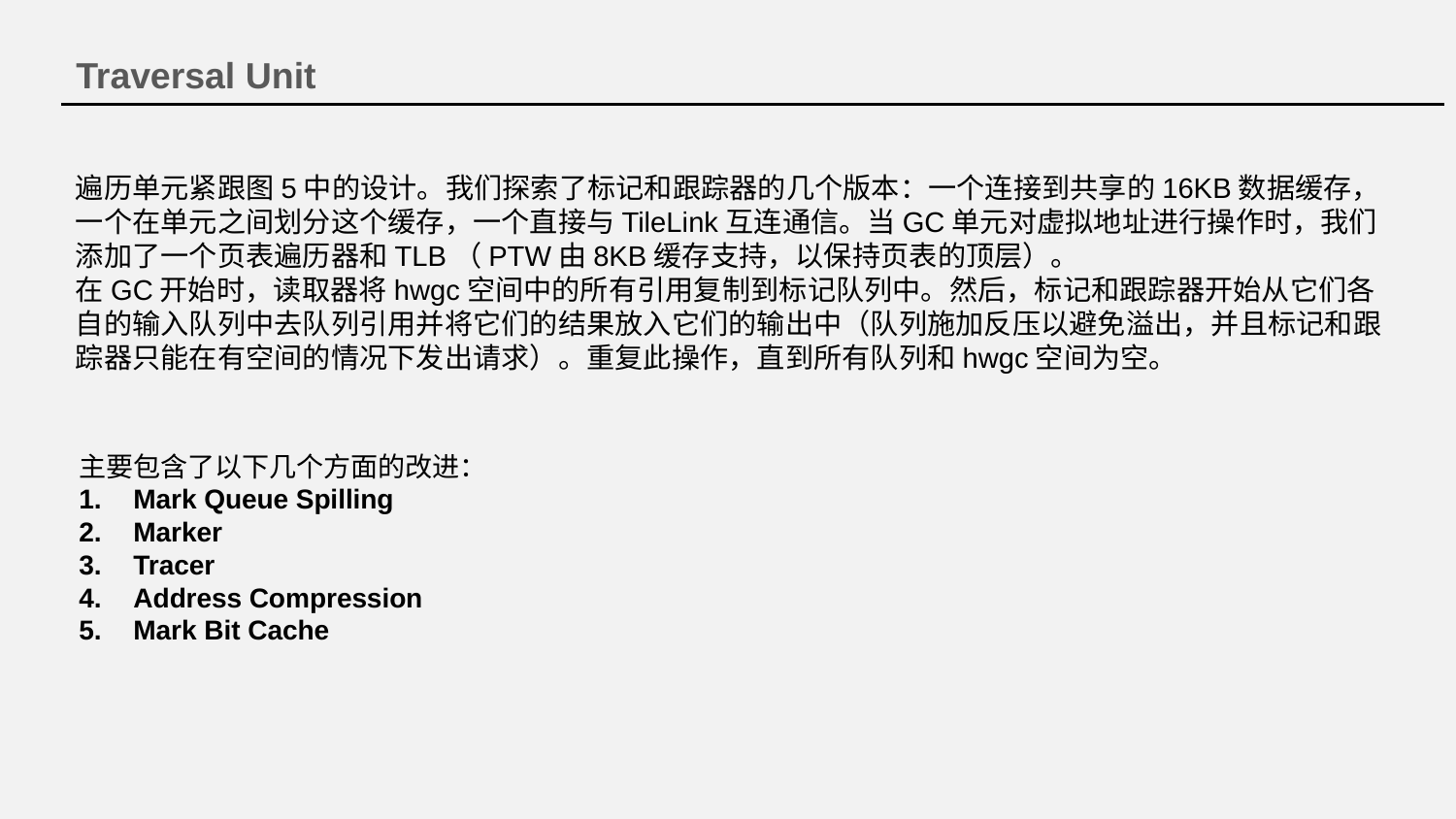

Traversal Unit

遍历单元紧跟图5中的设计。我们探索了标记和跟踪器的几个版本：一个连接到共享的16KB数据缓存，一个在单元之间划分这个缓存，一个直接与TileLink互连通信。当GC单元对虚拟地址进行操作时，我们添加了一个页表遍历器和TLB（PTW由8KB缓存支持，以保持页表的顶层）。 
在GC开始时，读取器将hwgc空间中的所有引用复制到标记队列中。然后，标记和跟踪器开始从它们各自的输入队列中去队列引用并将它们的结果放入它们的输出中（队列施加反压以避免溢出，并且标记和跟踪器只能在有空间的情况下发出请求）。重复此操作，直到所有队列和hwgc空间为空。
主要包含了以下几个方面的改进：
Mark Queue Spilling
Marker
Tracer
Address Compression
Mark Bit Cache